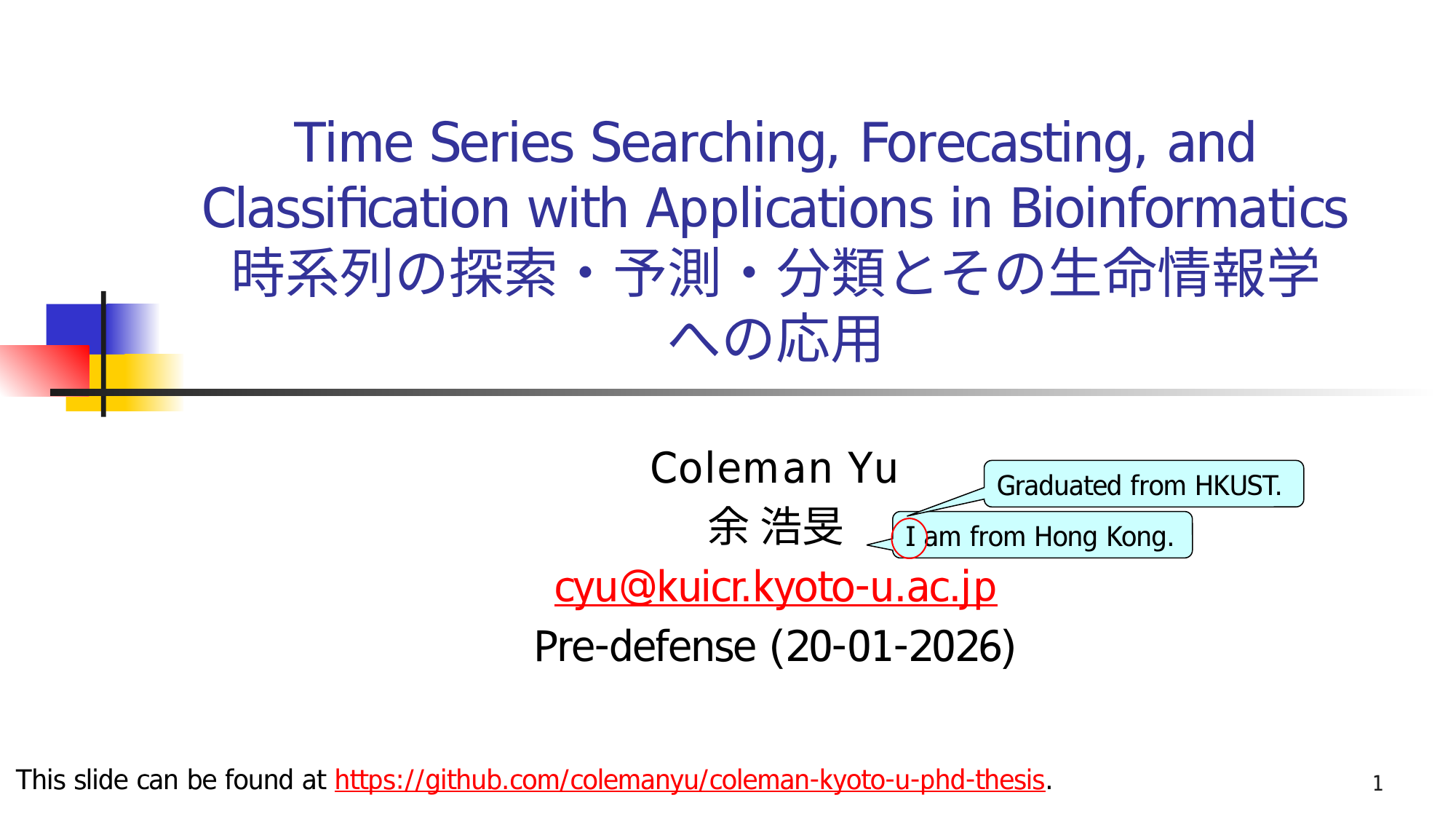

# Time Series Searching, Forecasting, and Classification with Applications in Bioinformatics 時系列の探索・予測・分類とその生命情報学 への応用
Coleman Yu
余 浩旻
cyu@kuicr.kyoto-u.ac.jp
Pre-defense (20-01-2026)
Graduated from HKUST.
I am from Hong Kong.

1
This slide can be found at https://github.com/colemanyu/coleman-kyoto-u-phd-thesis.